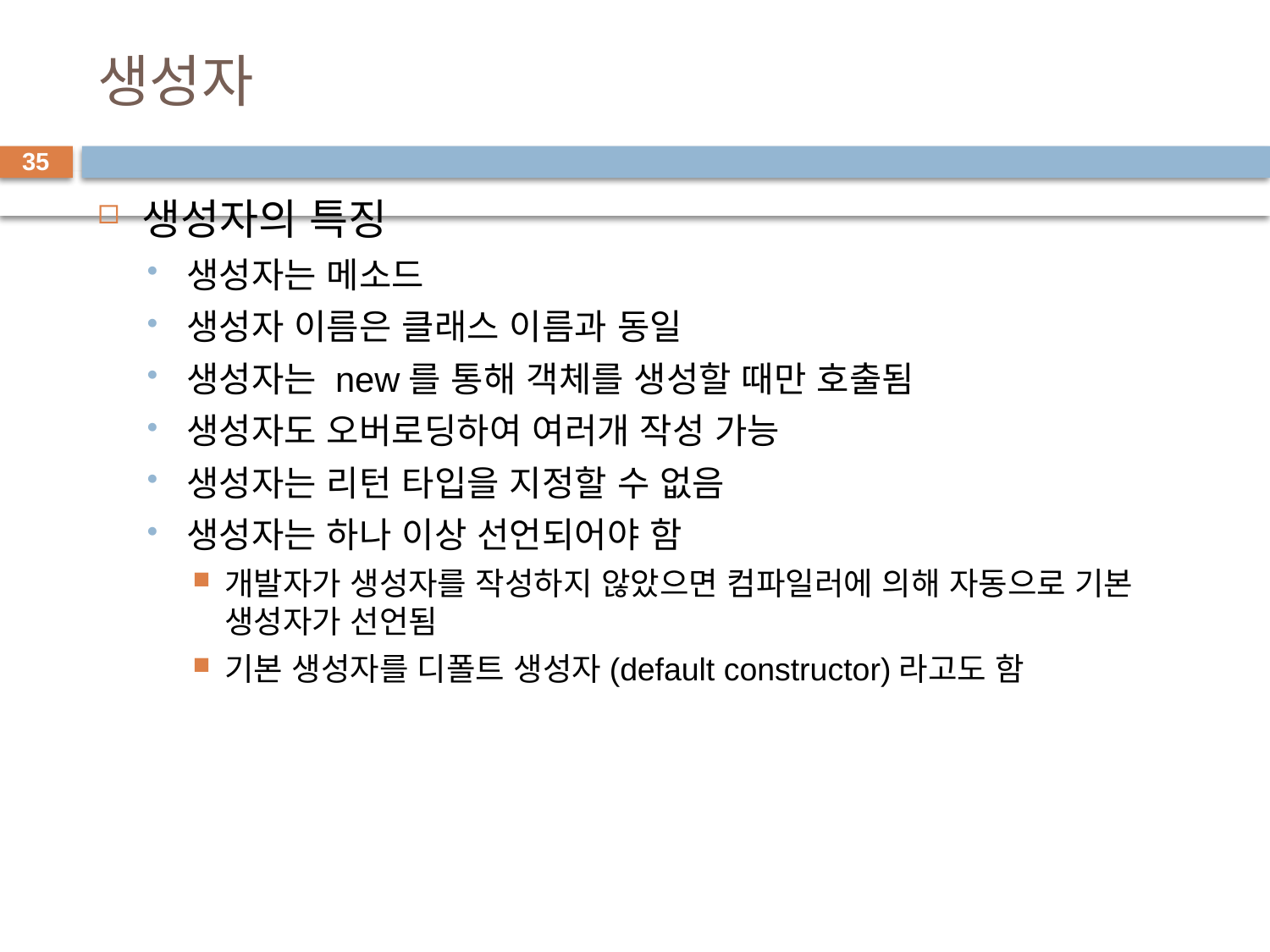

# 생성자
35
생성자의 특징
생성자는 메소드
생성자 이름은 클래스 이름과 동일
생성자는 new를 통해 객체를 생성할 때만 호출됨
생성자도 오버로딩하여 여러개 작성 가능
생성자는 리턴 타입을 지정할 수 없음
생성자는 하나 이상 선언되어야 함
개발자가 생성자를 작성하지 않았으면 컴파일러에 의해 자동으로 기본 생성자가 선언됨
기본 생성자를 디폴트 생성자(default constructor)라고도 함